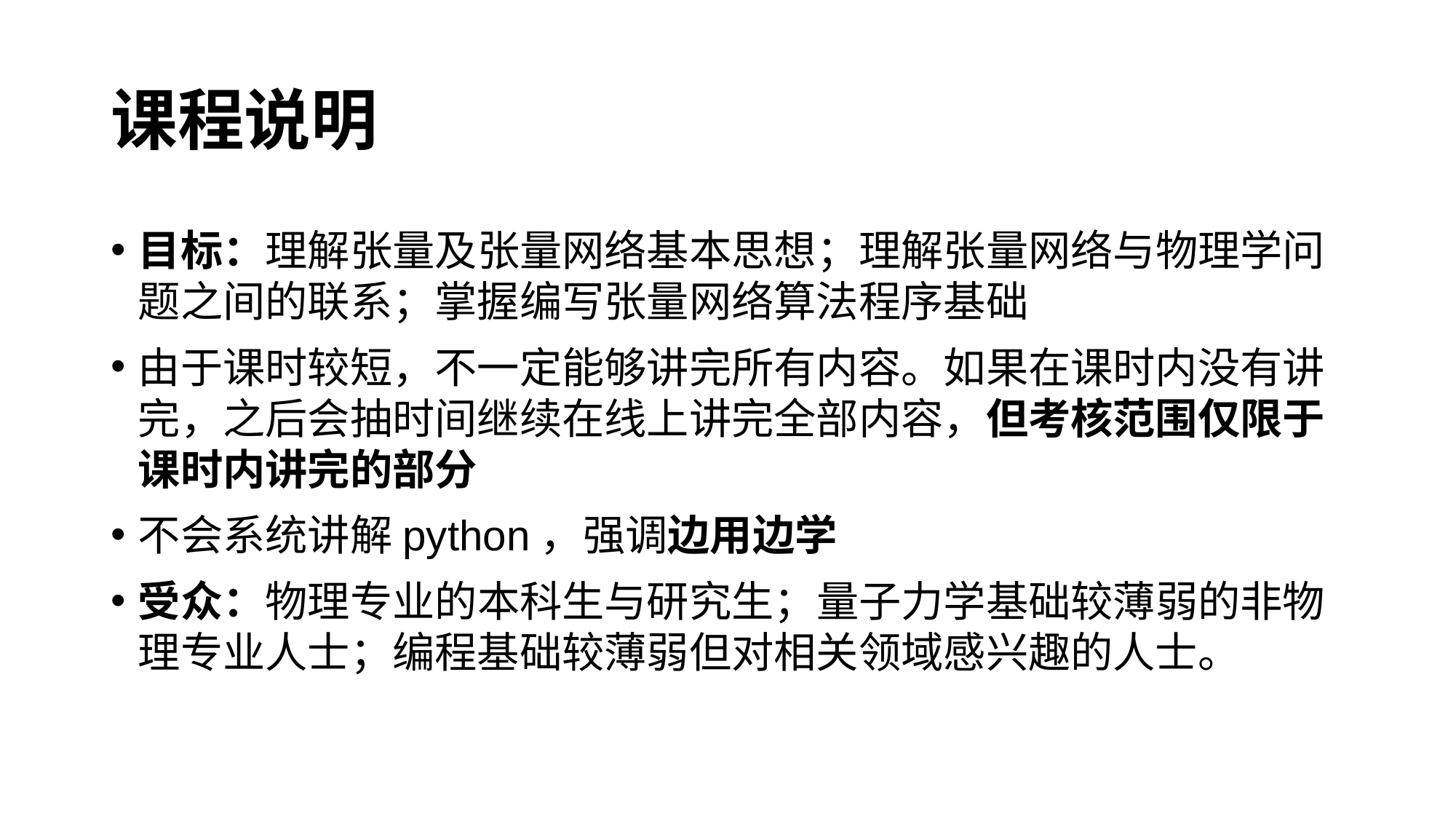

# 课程说明
目标：理解张量及张量网络基本思想；理解张量网络与物理学问题之间的联系；掌握编写张量网络算法程序基础
由于课时较短，不一定能够讲完所有内容。如果在课时内没有讲完，之后会抽时间继续在线上讲完全部内容，但考核范围仅限于课时内讲完的部分
不会系统讲解python，强调边用边学
受众：物理专业的本科生与研究生；量子力学基础较薄弱的非物理专业人士；编程基础较薄弱但对相关领域感兴趣的人士。